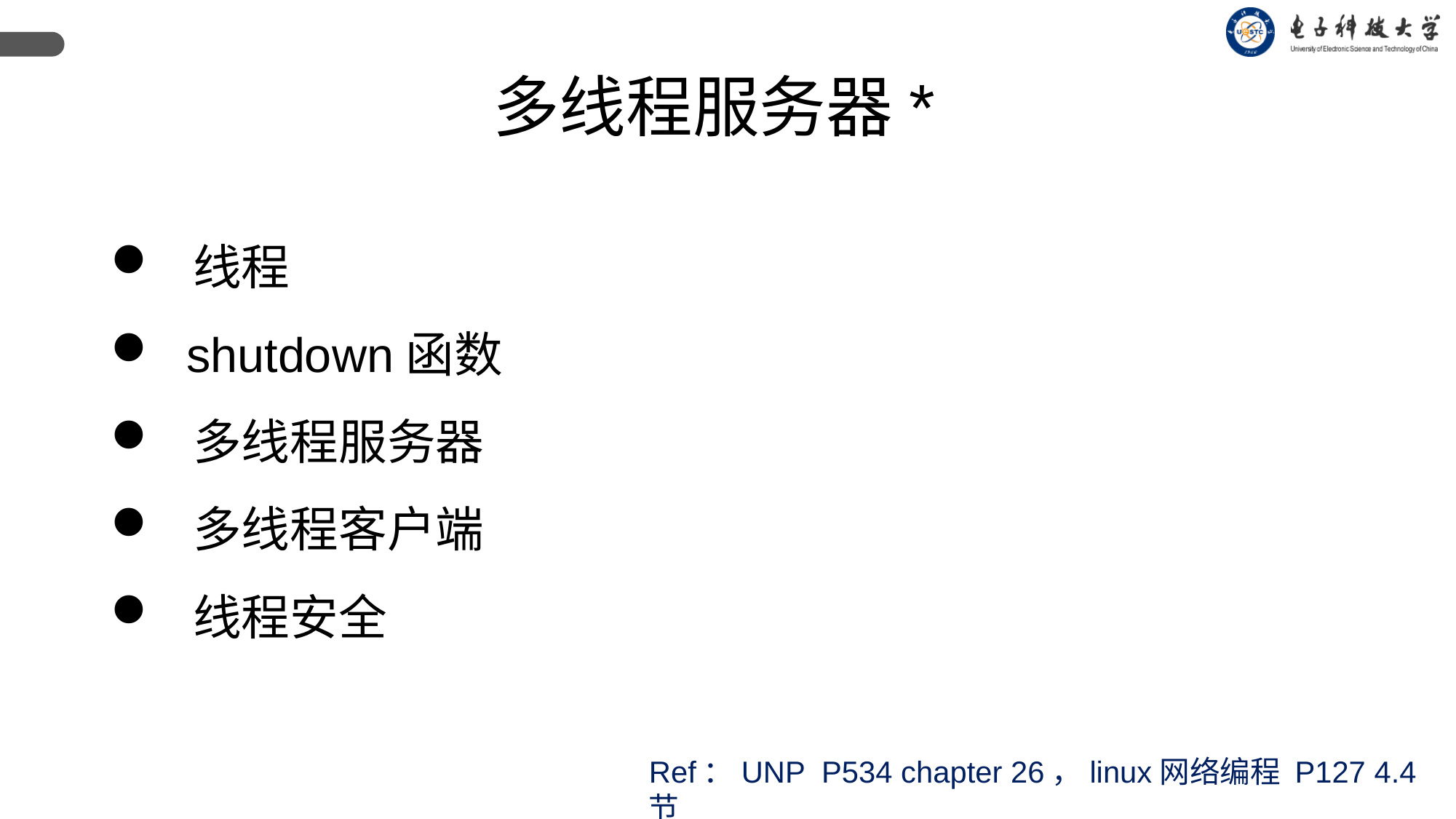

多线程服务器*
  线程
  shutdown函数
  多线程服务器
  多线程客户端
  线程安全

Ref：UNP  P534 chapter 26，linux网络编程 P127 4.4节